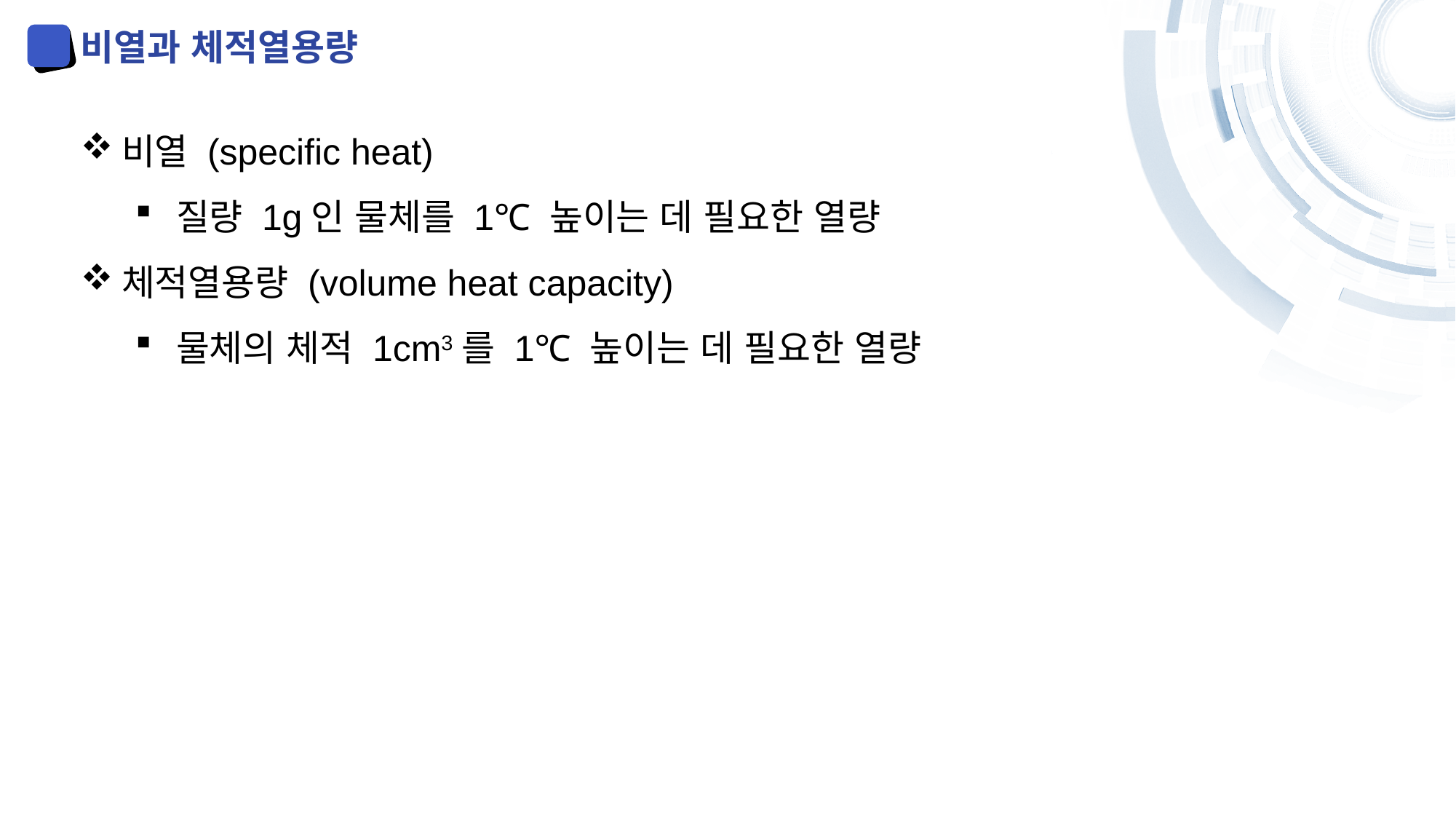

비열과 체적열용량

비열 (specific heat)
질량 1g인 물체를 1℃ 높이는 데 필요한 열량
체적열용량 (volume heat capacity)
물체의 체적 1cm3를 1℃ 높이는 데 필요한 열량